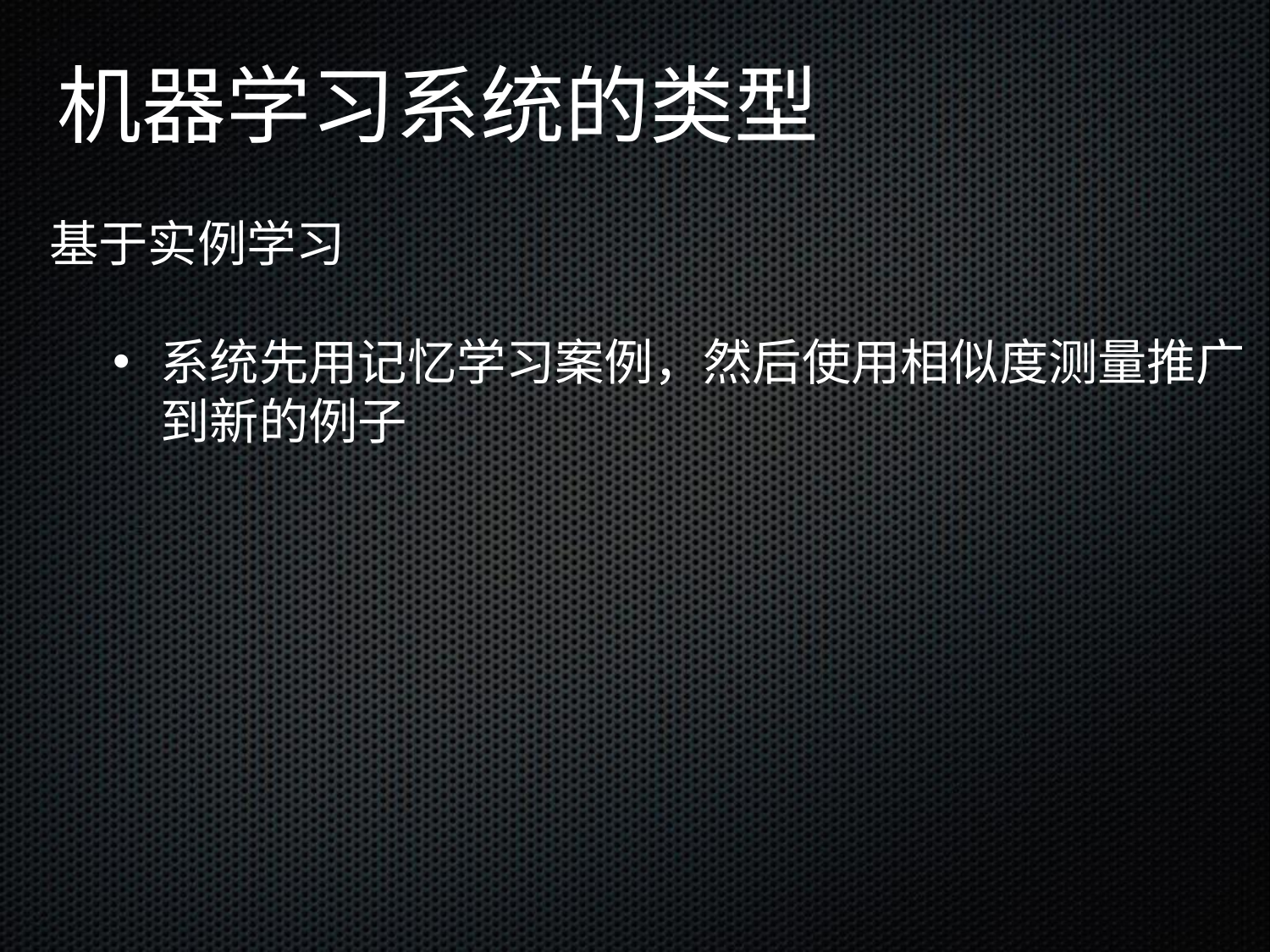

机器学习系统的类型
基于实例学习

系统先用记忆学习案例，然后使用相似度测量推广到新的例子